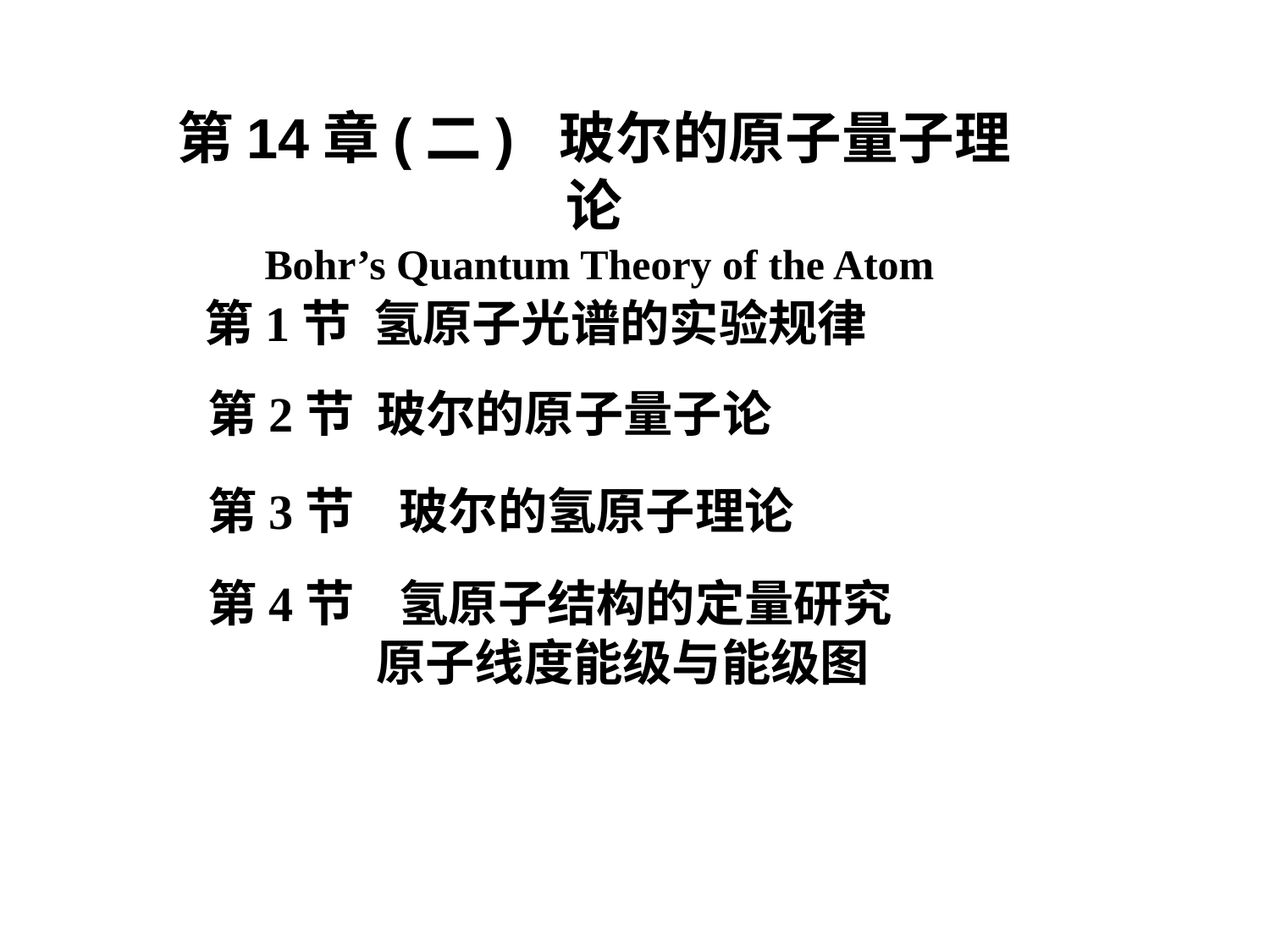

第14章(二)  玻尔的原子量子理论
 Bohr’s Quantum Theory of the Atom
第1节  氢原子光谱的实验规律
第2节  玻尔的原子量子论
第3节    玻尔的氢原子理论
第4节    氢原子结构的定量研究
              原子线度能级与能级图